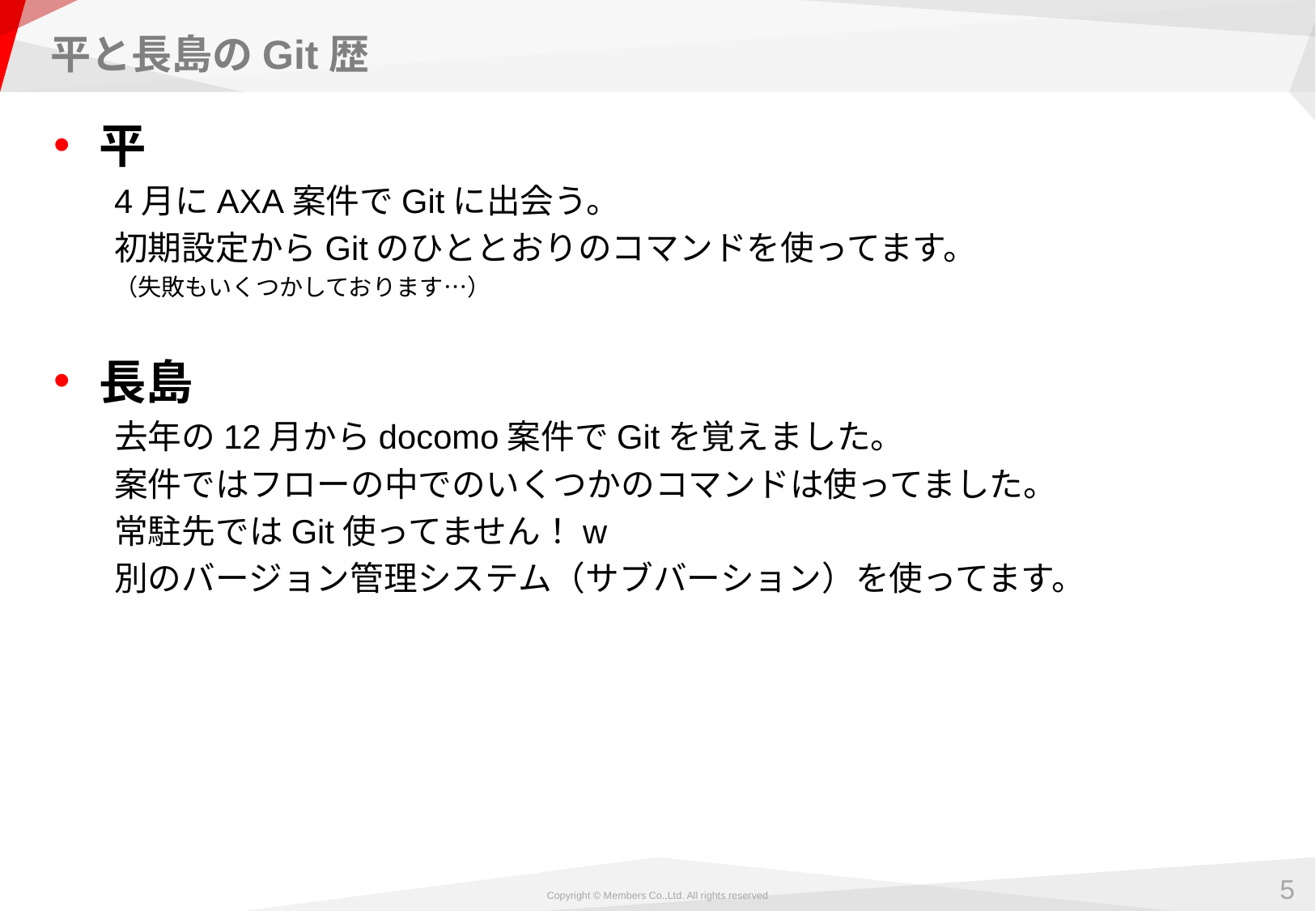

# 平と長島のGit歴
平
4月にAXA案件でGitに出会う。
初期設定からGitのひととおりのコマンドを使ってます。
（失敗もいくつかしております…）

長島
去年の12月からdocomo案件でGitを覚えました。
案件ではフローの中でのいくつかのコマンドは使ってました。
常駐先ではGit使ってません！w
別のバージョン管理システム（サブバーション）を使ってます。